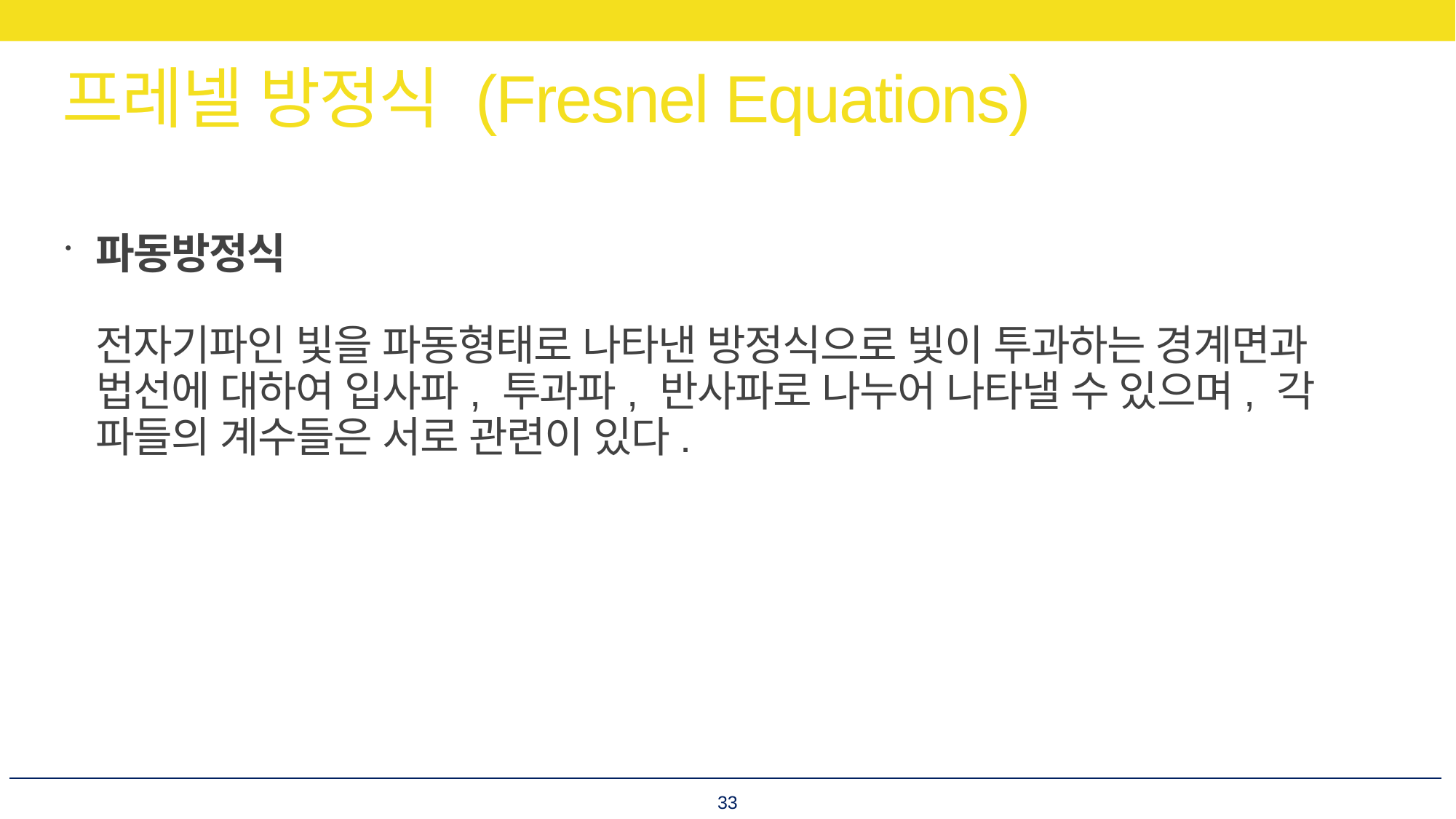

# 프레넬 방정식 (Fresnel Equations)

파동방정식
전자기파인 빛을 파동형태로 나타낸 방정식으로 빛이 투과하는 경계면과 법선에 대하여 입사파, 투과파, 반사파로 나누어 나타낼 수 있으며, 각 파들의 계수들은 서로 관련이 있다.

33